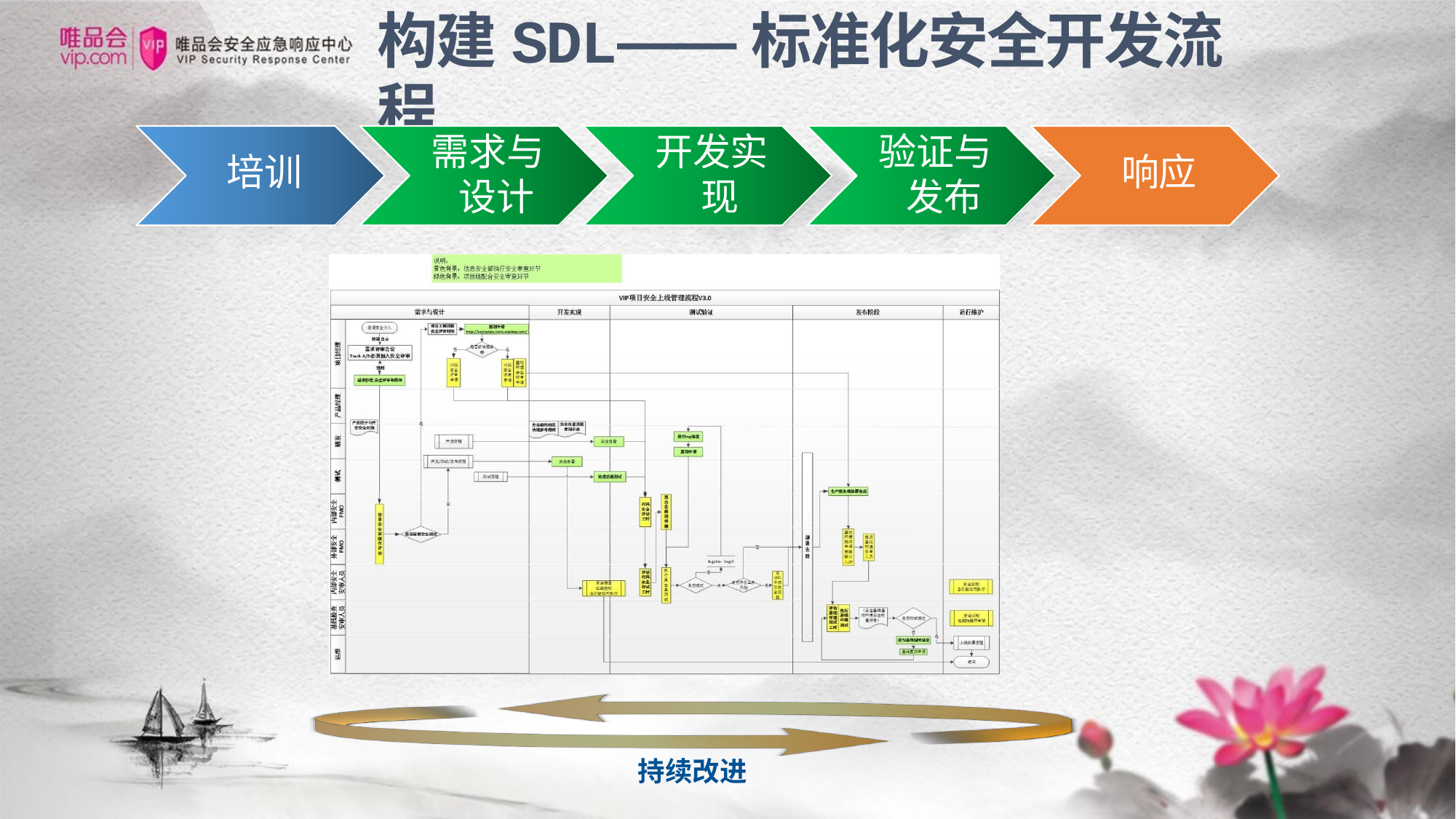

# 构建SDL——标准化安全开发流程

需求与  设计
开发实  现
验证与  发布
培训
响应

持续改进